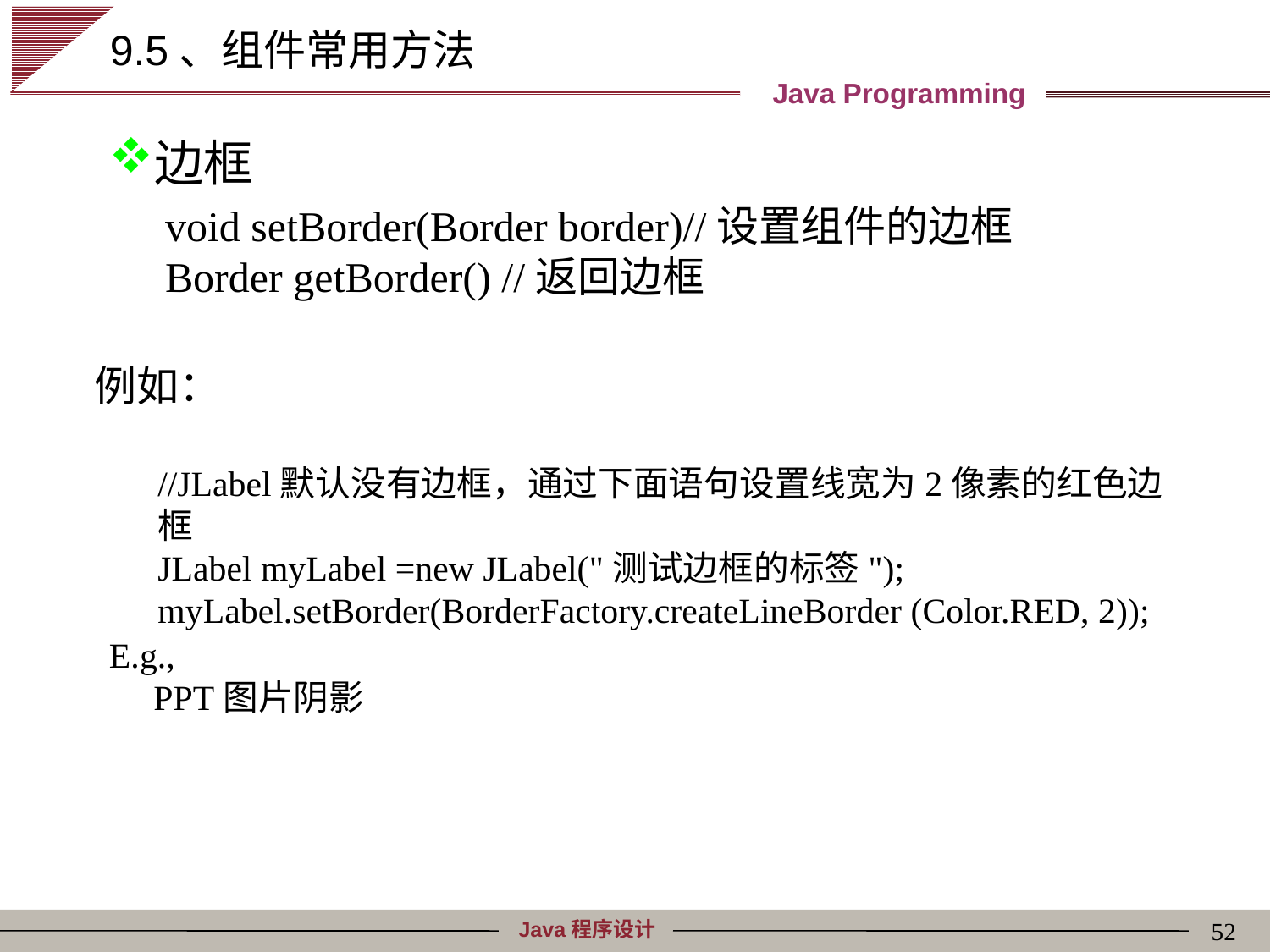

# 9.5、组件常用方法
边框
void setBorder(Border border)//设置组件的边框
Border getBorder() //返回边框
例如：

//JLabel默认没有边框，通过下面语句设置线宽为2像素的红色边框
JLabel myLabel =new JLabel("测试边框的标签");
myLabel.setBorder(BorderFactory.createLineBorder (Color.RED, 2));
E.g.,
     PPT图片阴影